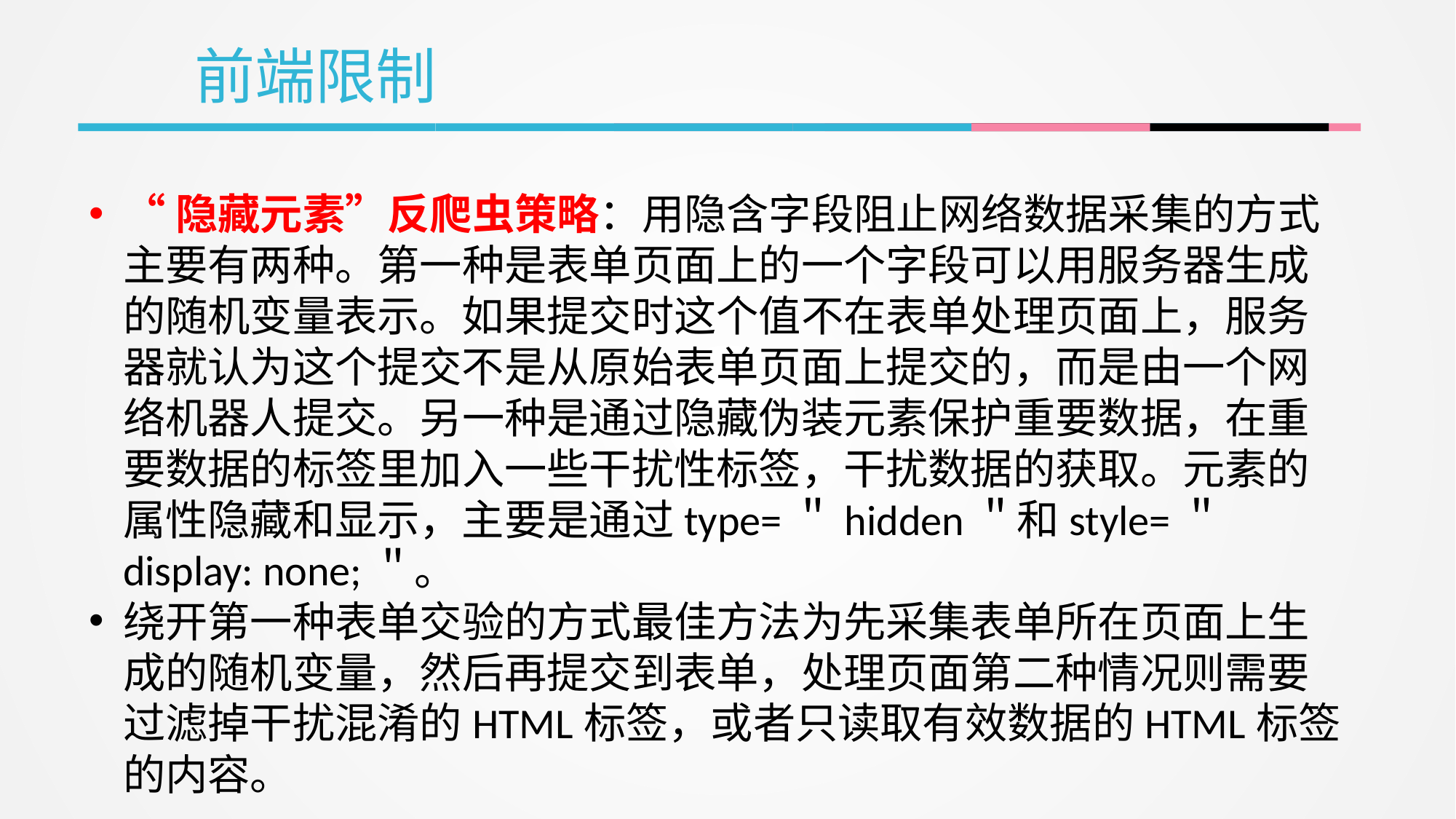

前端限制

“隐藏元素”反爬虫策略：用隐含字段阻止网络数据采集的方式主要有两种。第一种是表单页面上的一个字段可以用服务器生成的随机变量表示。如果提交时这个值不在表单处理页面上，服务器就认为这个提交不是从原始表单页面上提交的，而是由一个网络机器人提交。另一种是通过隐藏伪装元素保护重要数据，在重要数据的标签里加入一些干扰性标签，干扰数据的获取。元素的属性隐藏和显示，主要是通过type=＂hidden＂和style=＂display: none;＂。
绕开第一种表单交验的方式最佳方法为先采集表单所在页面上生成的随机变量，然后再提交到表单，处理页面第二种情况则需要过滤掉干扰混淆的HTML标签，或者只读取有效数据的HTML标签的内容。